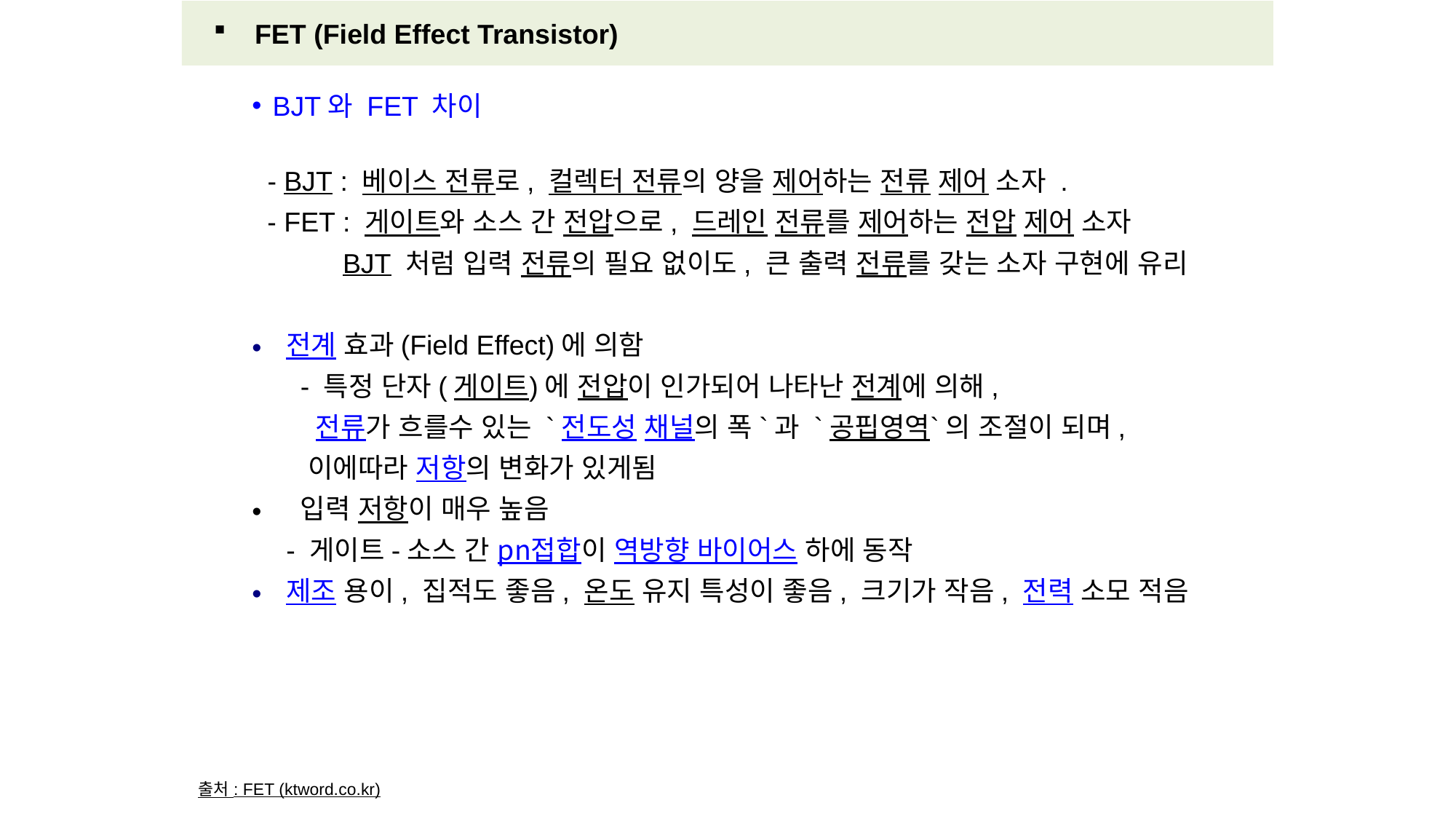

FET (Field Effect Transistor)

BJT와 FET 차이

  - BJT : 베이스 전류로, 컬렉터 전류의 양을 제어하는 전류 제어 소자 .
  - FET : 게이트와 소스 간 전압으로, 드레인 전류를 제어하는 전압 제어 소자
           BJT 처럼 입력 전류의 필요 없이도, 큰 출력 전류를 갖는 소자 구현에 유리

전계 효과(Field Effect)에 의함
 - 특정 단자(게이트)에 전압이 인가되어 나타난 전계에 의해,
   전류가 흐를수 있는 `전도성 채널의 폭`과 `공핍영역`의 조절이 되며,
  이에따라 저항의 변화가 있게됨
 입력 저항이 매우 높음
- 게이트-소스 간 pn접합이 역방향 바이어스 하에 동작
제조 용이, 집적도 좋음, 온도 유지 특성이 좋음, 크기가 작음, 전력 소모 적음

출처 : FET (ktword.co.kr)